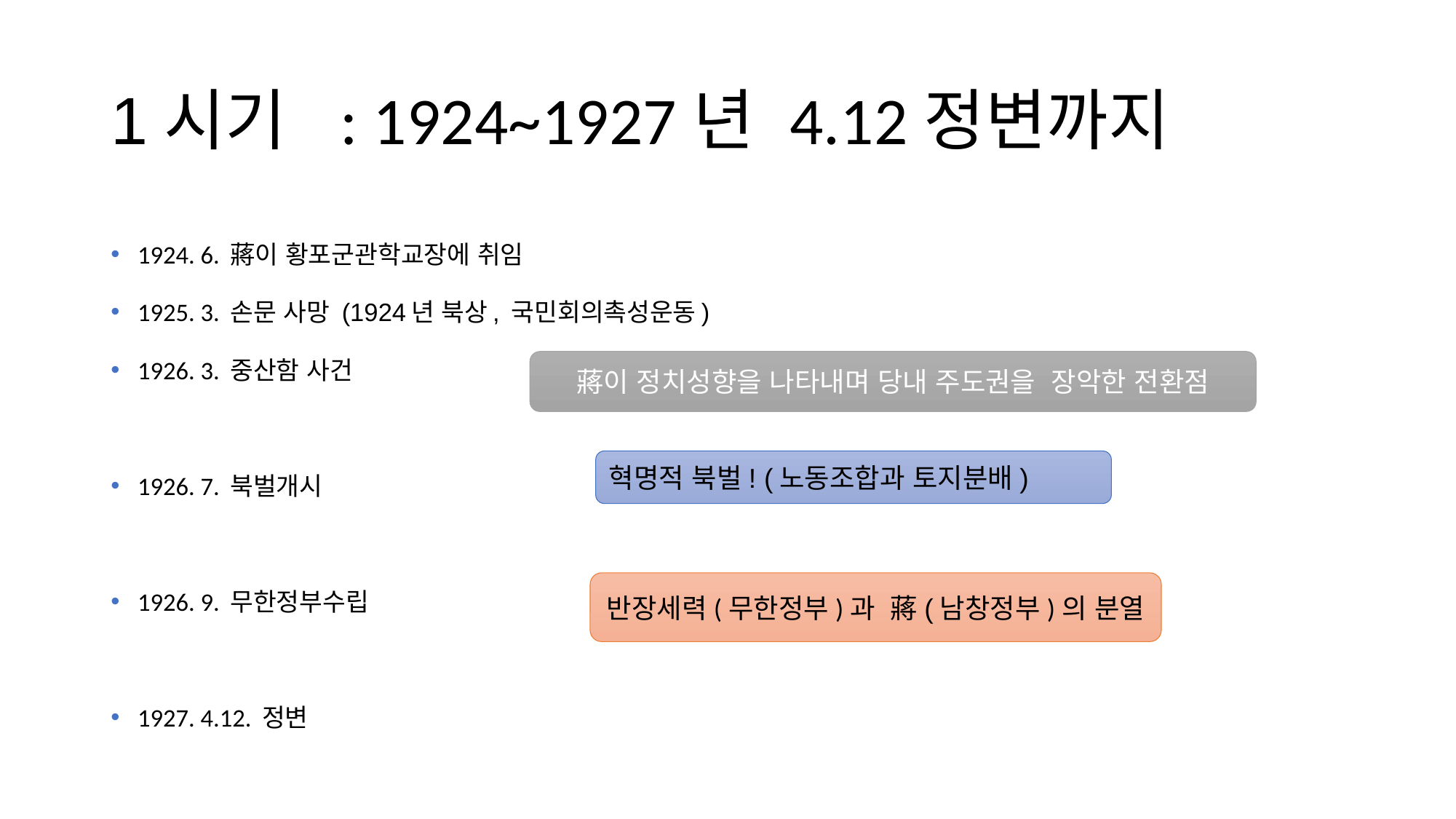

# 1시기  : 1924~1927년 4.12정변까지
1924. 6. 蔣이 황포군관학교장에 취임
1925. 3. 손문 사망 (1924년 북상, 국민회의촉성운동)
1926. 3. 중산함 사건

1926. 7. 북벌개시

1926. 9. 무한정부수립

1927. 4.12. 정변
蔣이 정치성향을 나타내며 당내 주도권을  장악한 전환점
혁명적 북벌! (노동조합과 토지분배)
반장세력(무한정부)과  蔣(남창정부)의 분열